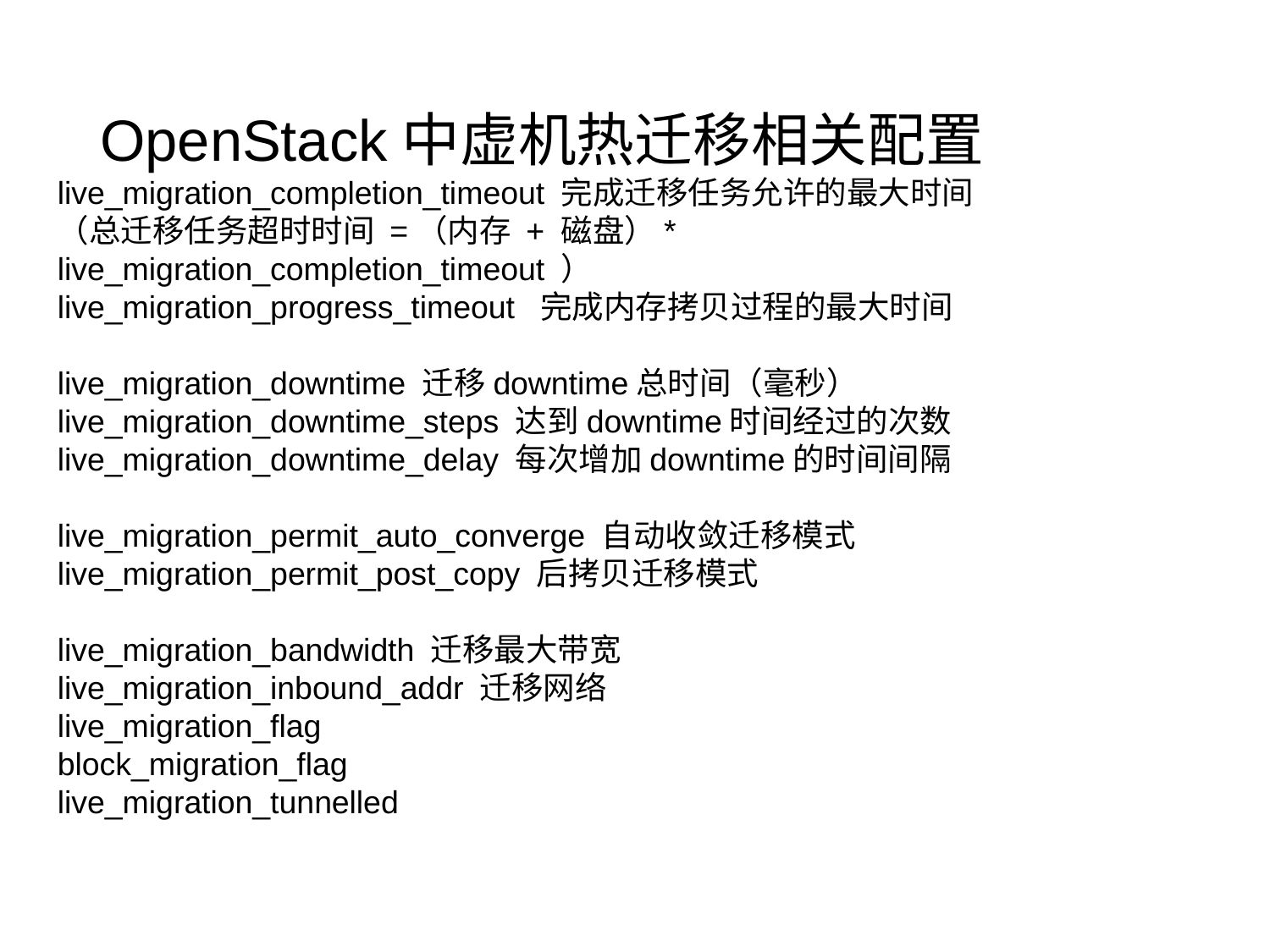

# OpenStack中虚机热迁移相关配置
live_migration_completion_timeout 完成迁移任务允许的最大时间
（总迁移任务超时时间 =（内存 + 磁盘）* live_migration_completion_timeout ）
live_migration_progress_timeout  完成内存拷贝过程的最大时间

live_migration_downtime 迁移downtime总时间（毫秒）
live_migration_downtime_steps 达到downtime时间经过的次数
live_migration_downtime_delay 每次增加downtime的时间间隔

live_migration_permit_auto_converge 自动收敛迁移模式
live_migration_permit_post_copy 后拷贝迁移模式

live_migration_bandwidth 迁移最大带宽
live_migration_inbound_addr 迁移网络
live_migration_flag
block_migration_flag
live_migration_tunnelled